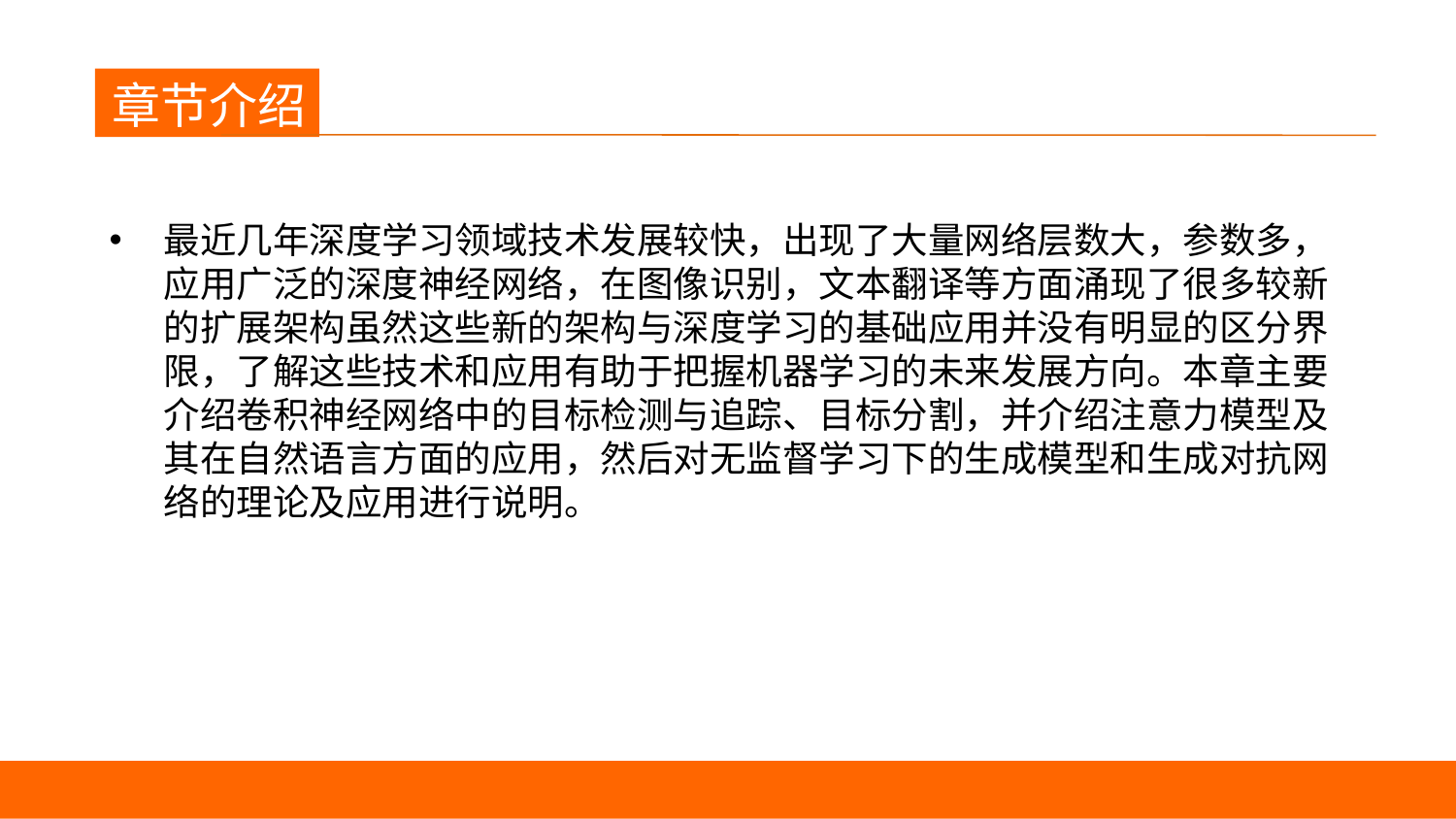

章节介绍

最近几年深度学习领域技术发展较快，出现了大量网络层数大，参数多，应用广泛的深度神经网络，在图像识别，文本翻译等方面涌现了很多较新的扩展架构虽然这些新的架构与深度学习的基础应用并没有明显的区分界限，了解这些技术和应用有助于把握机器学习的未来发展方向。本章主要介绍卷积神经网络中的目标检测与追踪、目标分割，并介绍注意力模型及其在自然语言方面的应用，然后对无监督学习下的生成模型和生成对抗网络的理论及应用进行说明。